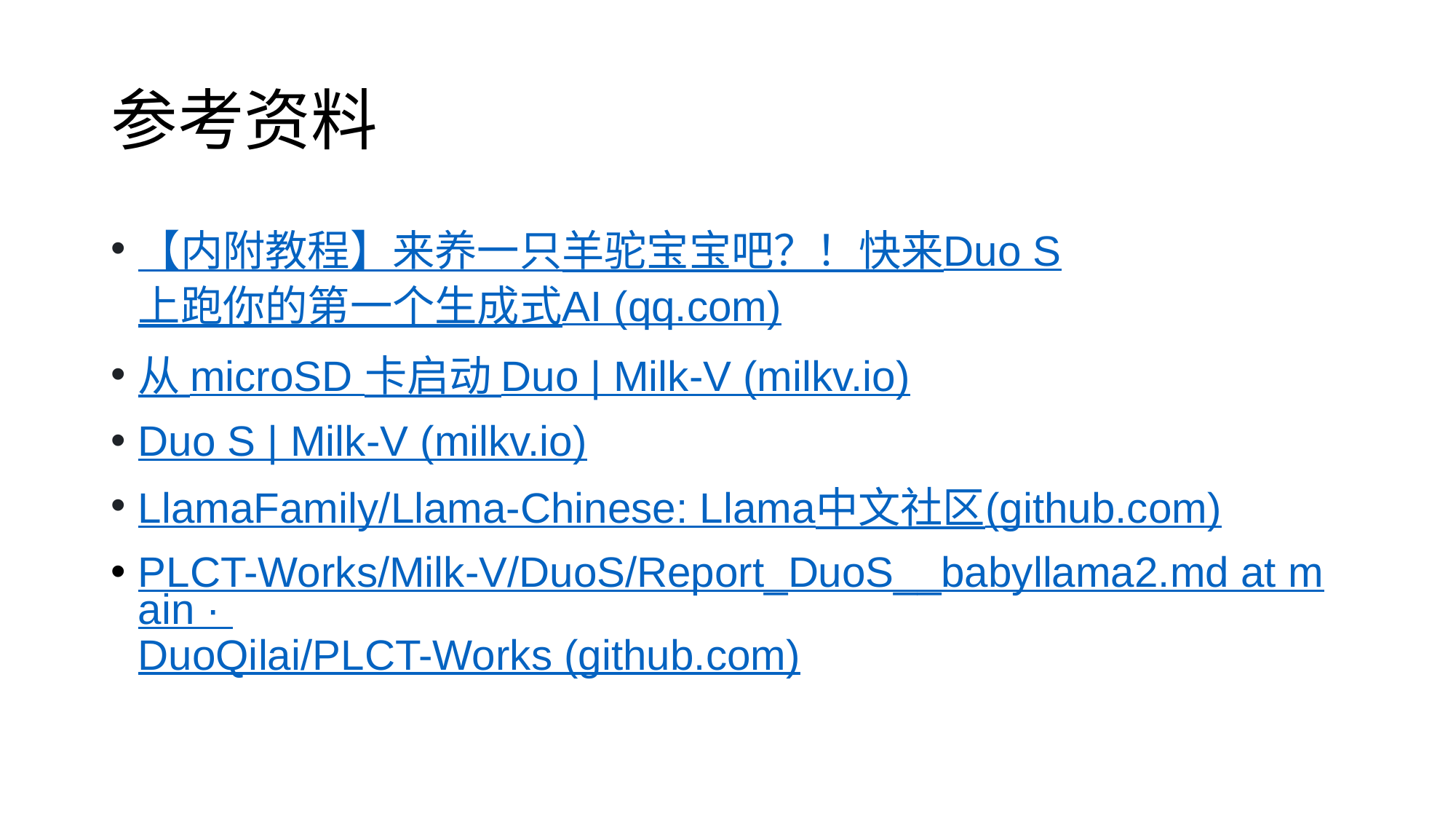

# 参考资料
【内附教程】来养一只羊驼宝宝吧？！快来Duo S上跑你的第一个生成式AI (qq.com)
从 microSD 卡启动 Duo | Milk-V (milkv.io)
Duo S | Milk-V (milkv.io)
LlamaFamily/Llama-Chinese: Llama中文社区(github.com)
PLCT-Works/Milk-V/DuoS/Report_DuoS__babyllama2.md at main · DuoQilai/PLCT-Works (github.com)